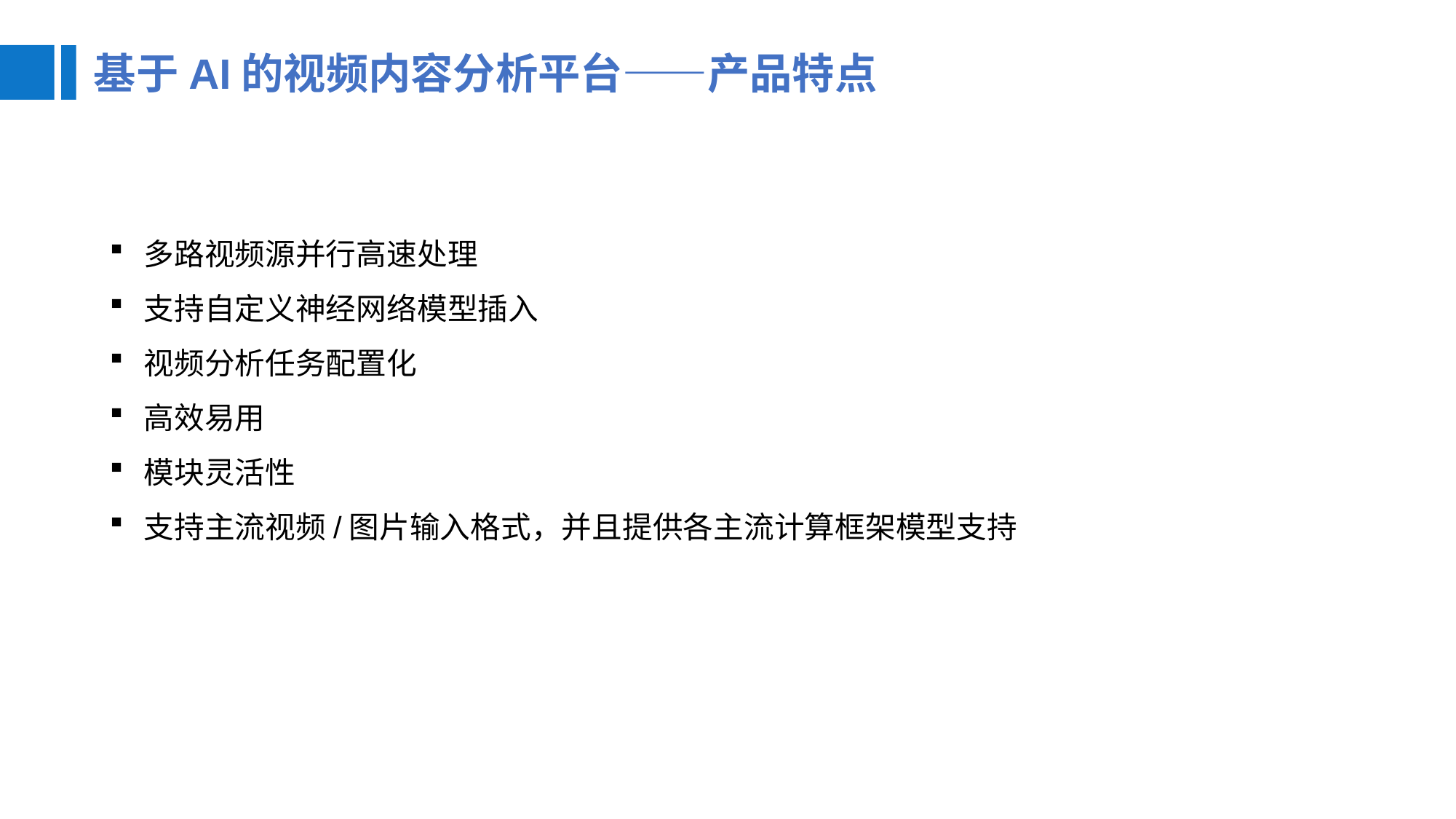

基于AI的视频内容分析平台——产品特点

多路视频源并行高速处理
支持自定义神经网络模型插入
视频分析任务配置化
高效易用
模块灵活性
支持主流视频/图片输入格式，并且提供各主流计算框架模型支持